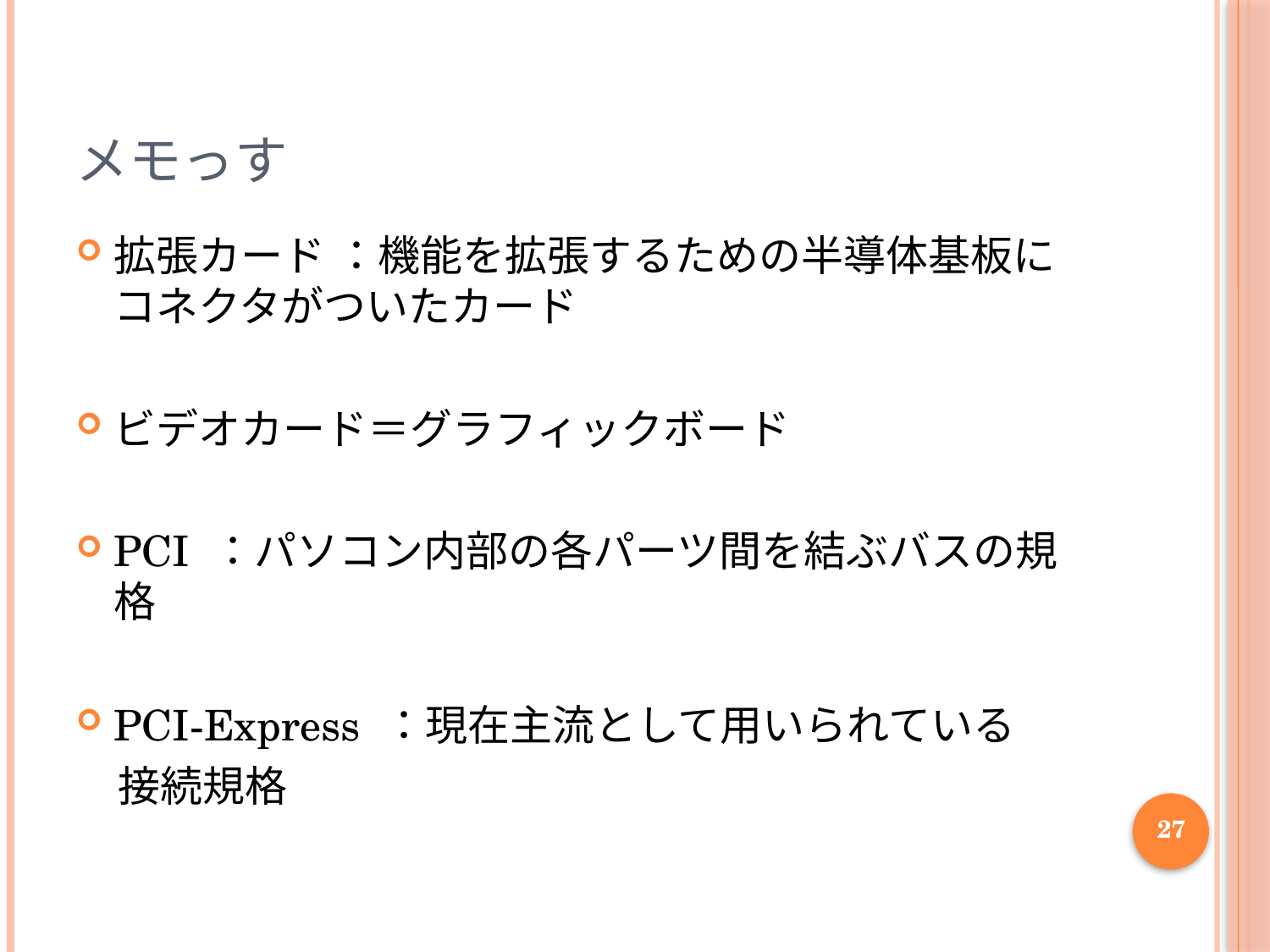

# メモっす
拡張カード ：機能を拡張するための半導体基板にコネクタがついたカード

ビデオカード＝グラフィックボード

PCI ：パソコン内部の各パーツ間を結ぶバスの規格

PCI-Express ：現在主流として用いられている
　接続規格

27